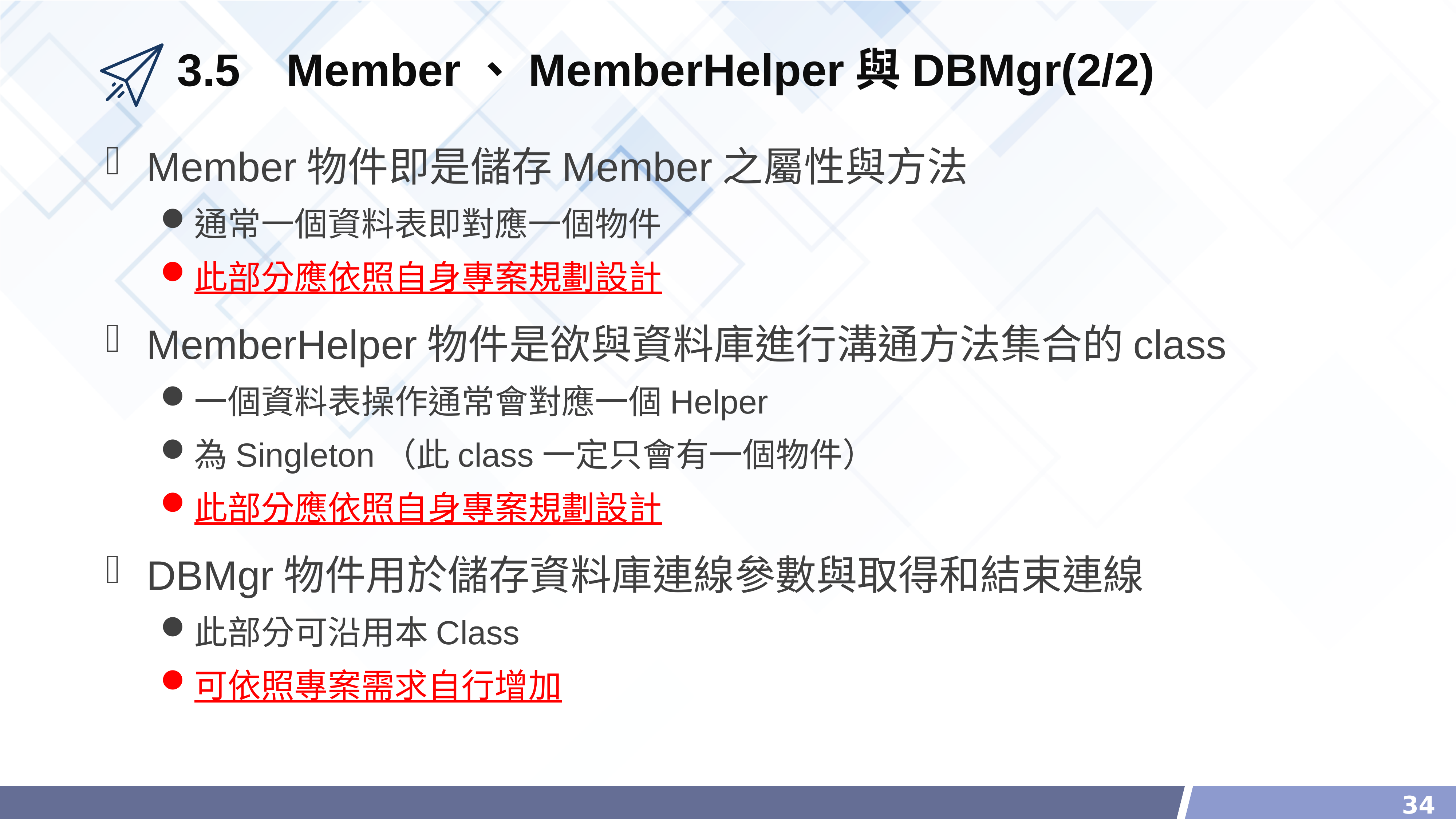

# 3.5	Member、MemberHelper與DBMgr(2/2)
Member物件即是儲存Member之屬性與方法
通常一個資料表即對應一個物件
此部分應依照自身專案規劃設計
MemberHelper物件是欲與資料庫進行溝通方法集合的class
一個資料表操作通常會對應一個Helper
為Singleton（此class一定只會有一個物件）
此部分應依照自身專案規劃設計
DBMgr物件用於儲存資料庫連線參數與取得和結束連線
此部分可沿用本Class
可依照專案需求自行增加
34